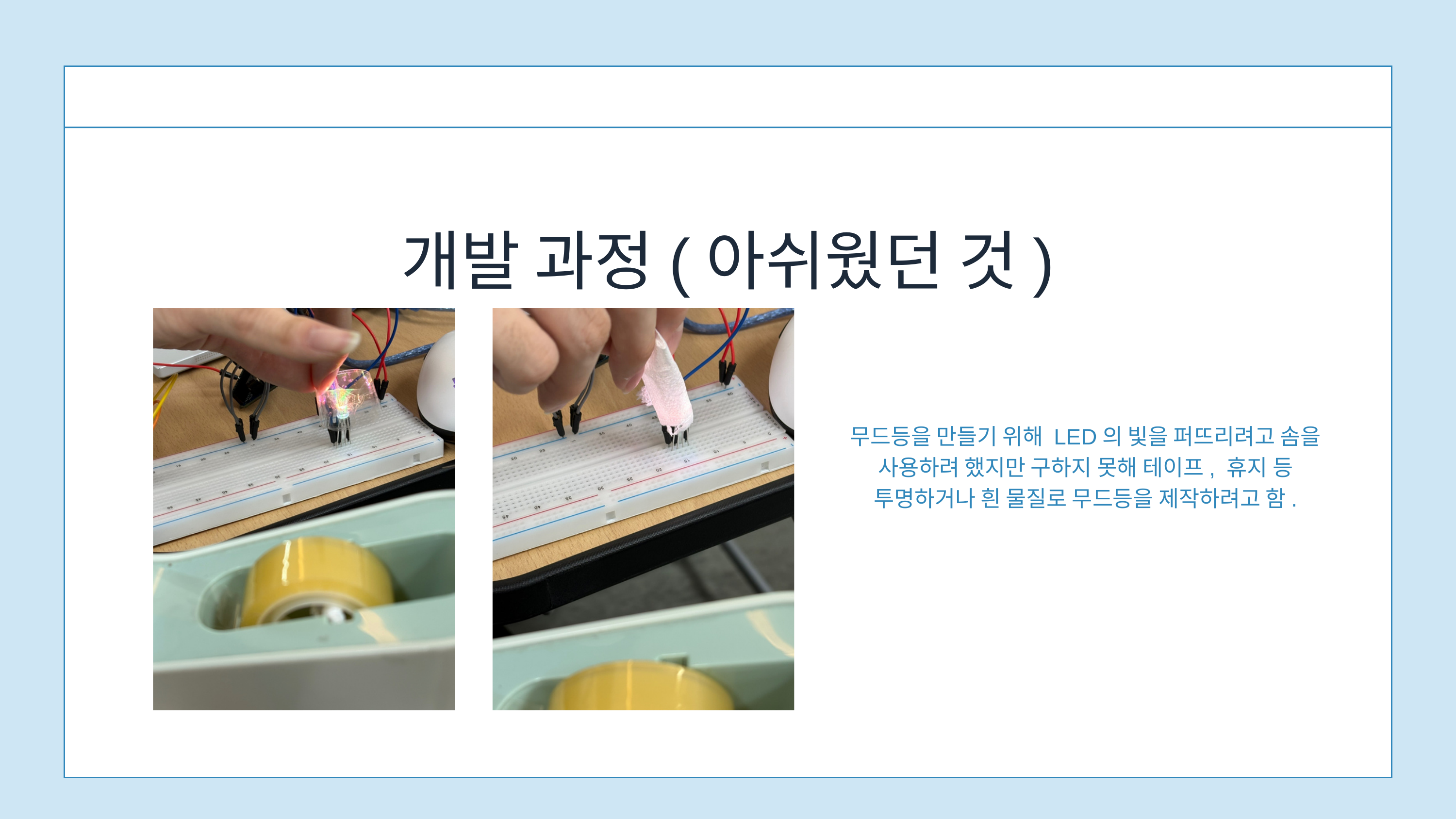

개발 과정(아쉬웠던 것)

무드등을 만들기 위해 LED의 빛을 퍼뜨리려고 솜을 사용하려 했지만 구하지 못해 테이프, 휴지 등 투명하거나 흰 물질로 무드등을 제작하려고 함.